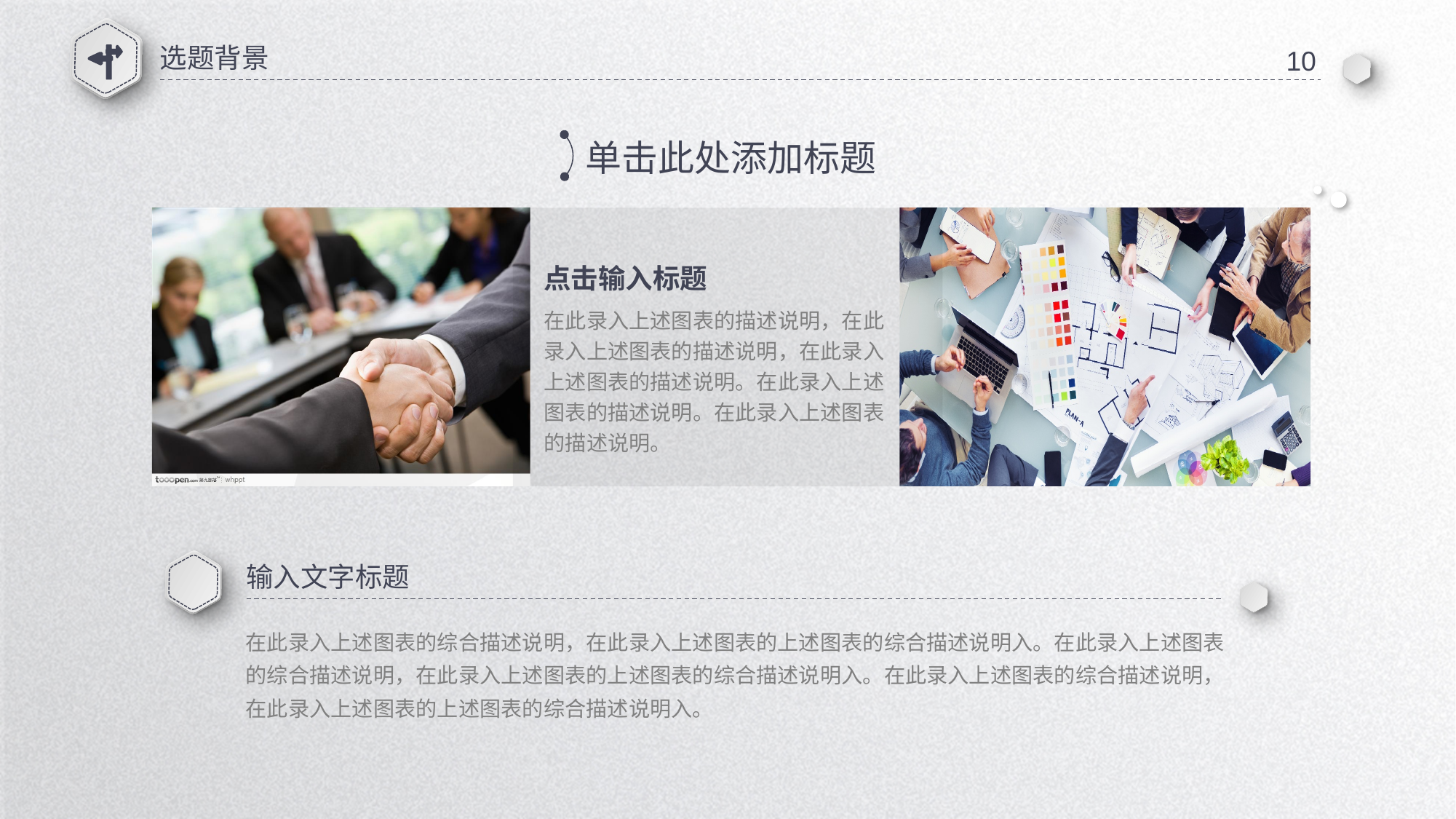

选题背景
10

单击此处添加标题

点击输入标题
在此录入上述图表的描述说明，在此录入上述图表的描述说明，在此录入上述图表的描述说明。在此录入上述图表的描述说明。在此录入上述图表的描述说明。

输入文字标题

在此录入上述图表的综合描述说明，在此录入上述图表的上述图表的综合描述说明入。在此录入上述图表的综合描述说明，在此录入上述图表的上述图表的综合描述说明入。在此录入上述图表的综合描述说明，在此录入上述图表的上述图表的综合描述说明入。